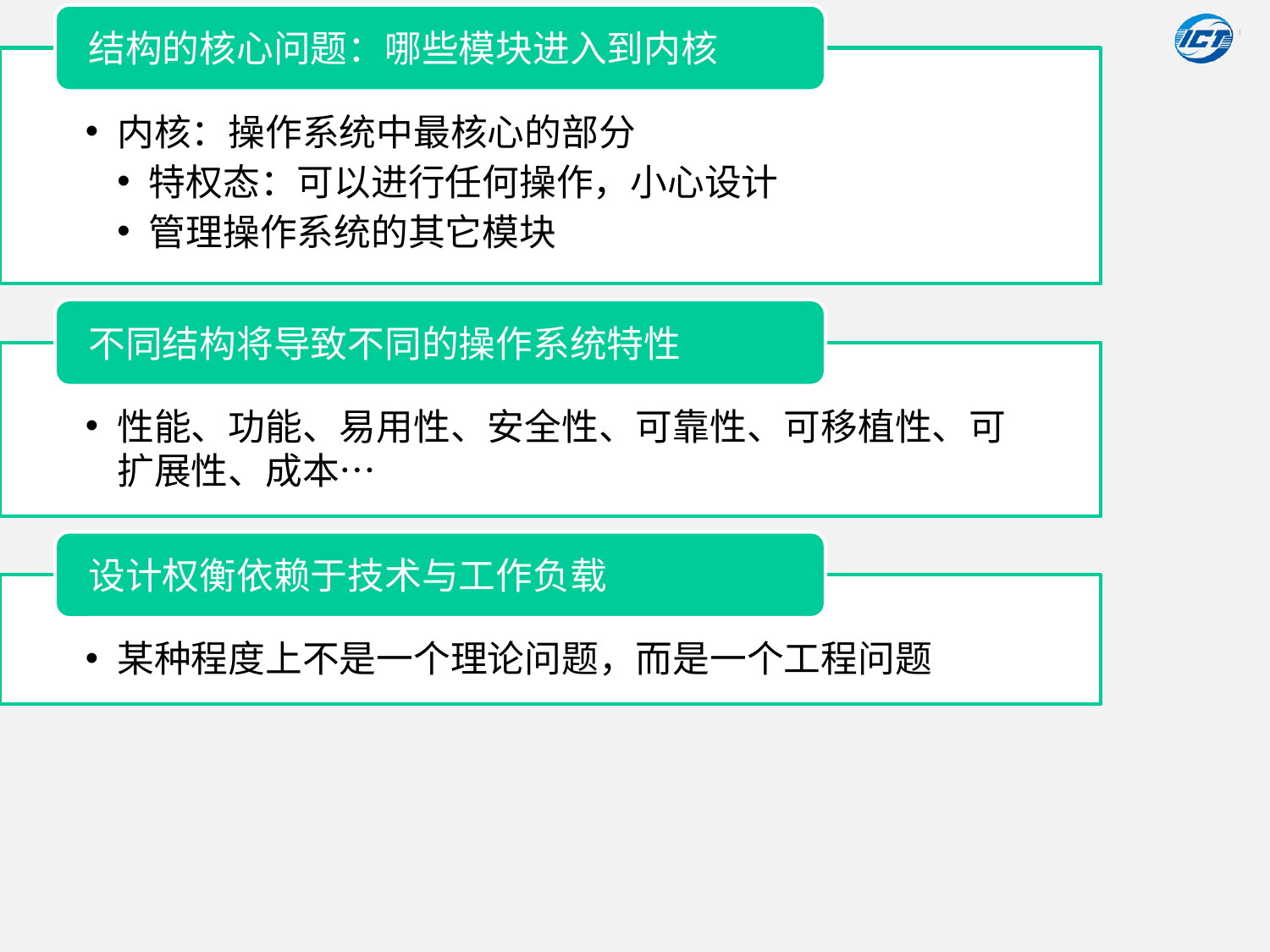

# 操作系统结构
内核：操作系统中最核心的部分
特权态：可以进行任何操作，小心设计
管理操作系统的其它模块
结构的核心问题：哪些模块进入到内核
性能、功能、易用性、安全性、可靠性、可移植性、可扩展性、成本…
不同结构将导致不同的操作系统特性
某种程度上不是一个理论问题，而是一个工程问题
设计权衡依赖于技术与工作负载